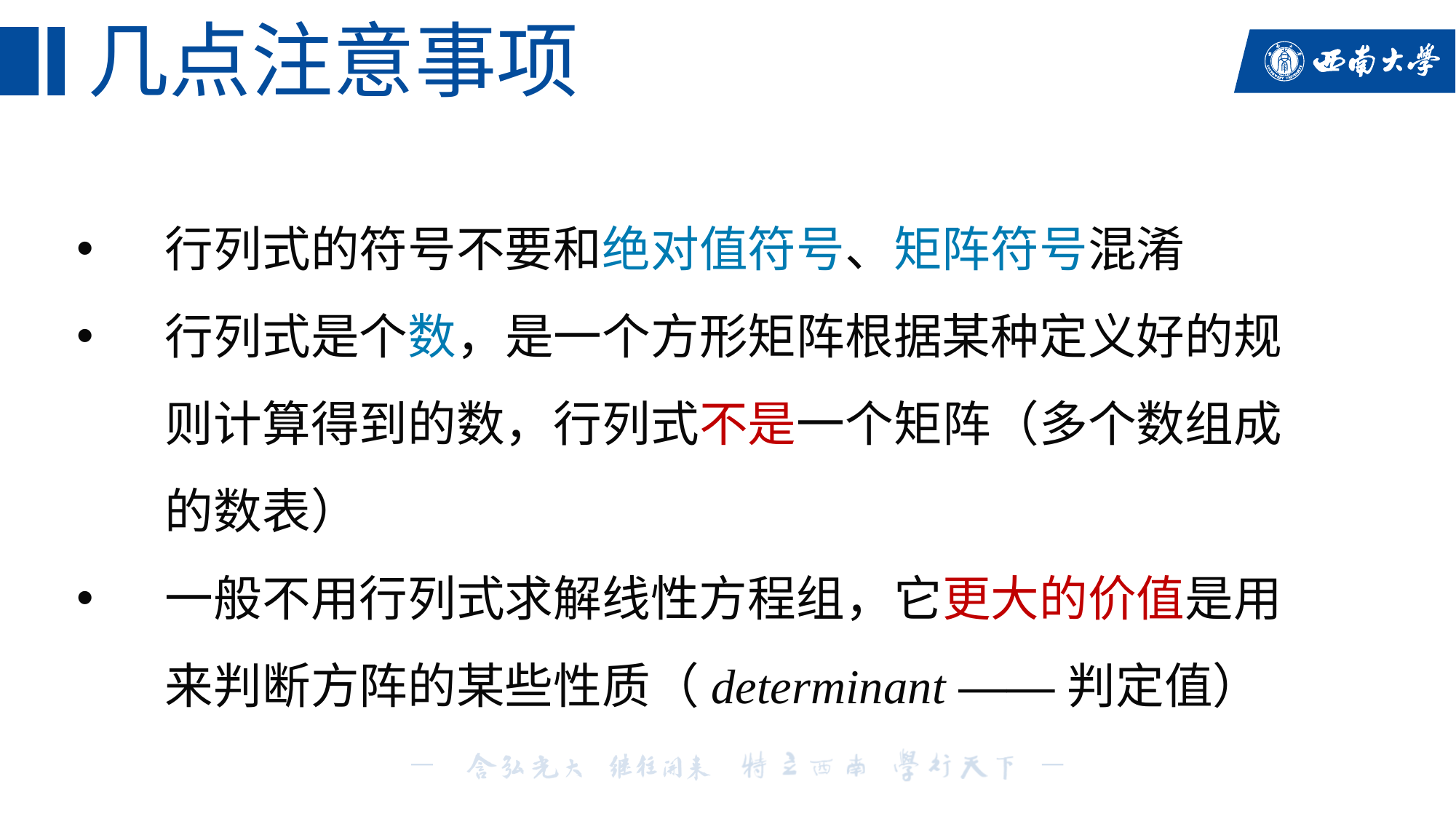

# 几点注意事项
行列式的符号不要和绝对值符号、矩阵符号混淆
行列式是个数，是一个方形矩阵根据某种定义好的规则计算得到的数，行列式不是一个矩阵（多个数组成的数表）
一般不用行列式求解线性方程组，它更大的价值是用来判断方阵的某些性质（determinant ——判定值）